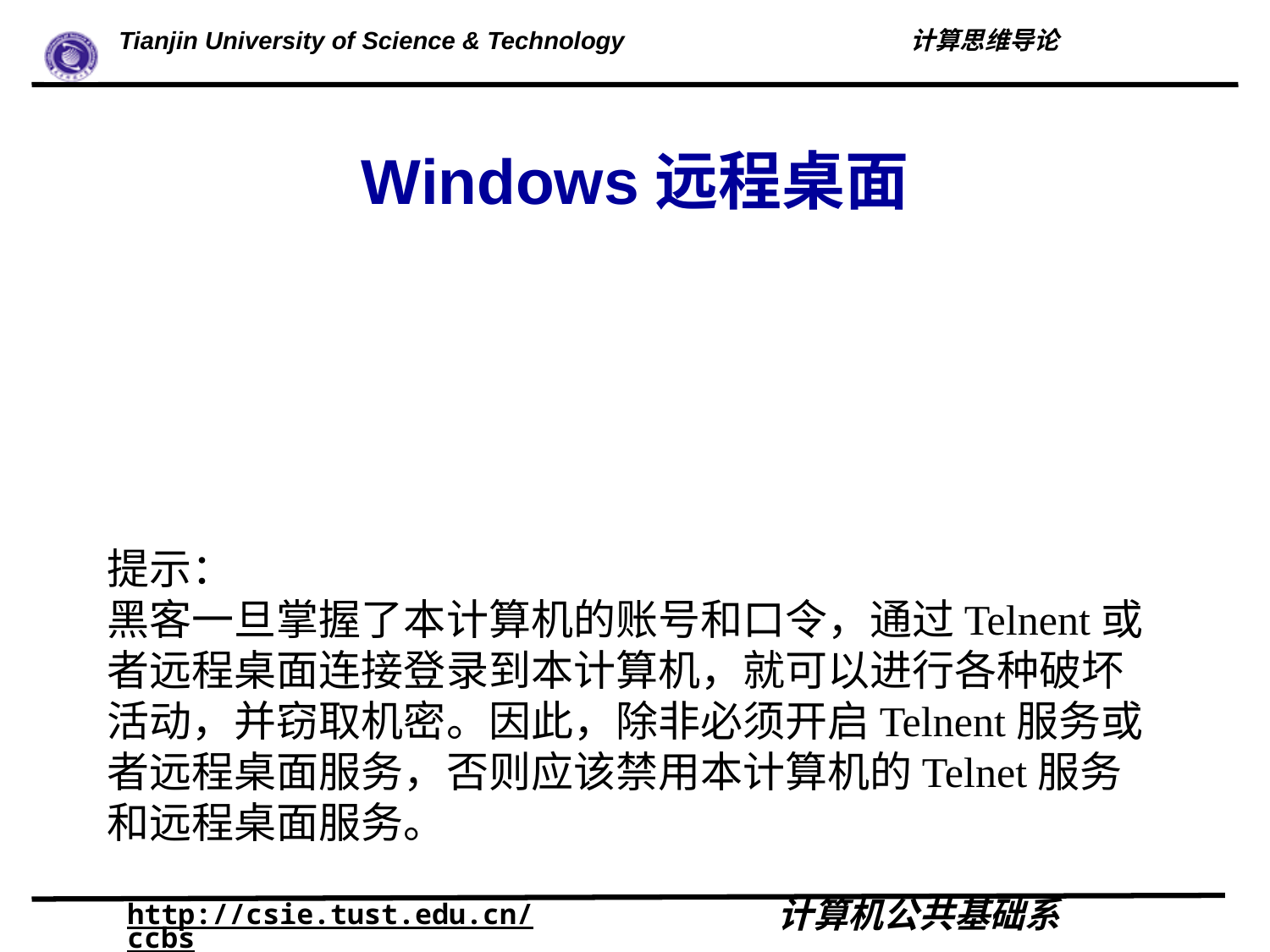

# Windows远程桌面

提示：
黑客一旦掌握了本计算机的账号和口令，通过Telnent或者远程桌面连接登录到本计算机，就可以进行各种破坏活动，并窃取机密。因此，除非必须开启Telnent服务或者远程桌面服务，否则应该禁用本计算机的Telnet服务和远程桌面服务。